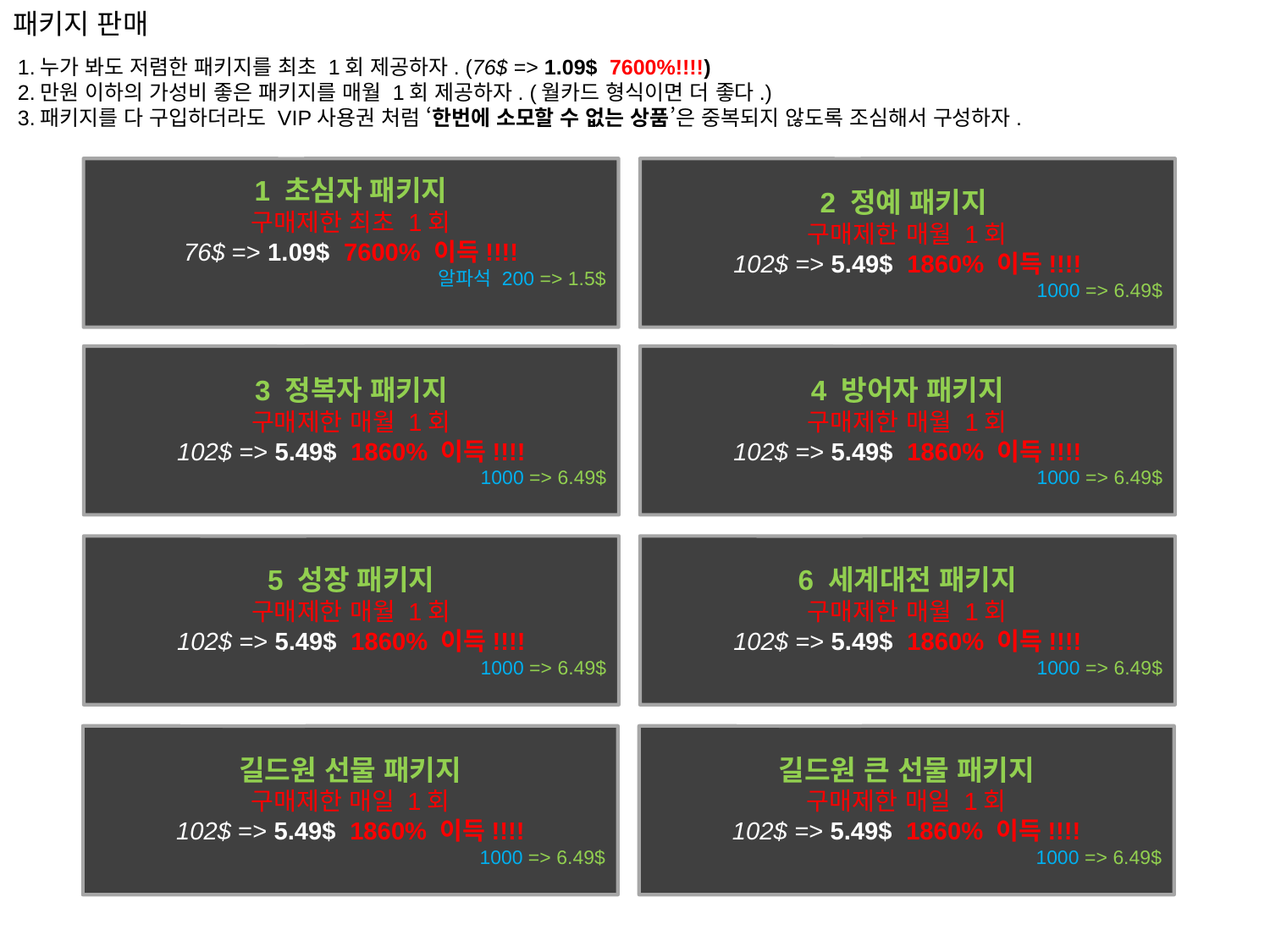

패키지 판매
1.누가 봐도 저렴한 패키지를 최초 1회 제공하자. (76$ => 1.09$  7600%!!!!)
2.만원 이하의 가성비 좋은 패키지를 매월 1회 제공하자. (월카드 형식이면 더 좋다.)
3.패키지를 다 구입하더라도 VIP사용권 처럼 ‘한번에 소모할 수 없는 상품’은 중복되지 않도록 조심해서 구성하자.
1 초심자 패키지
구매제한 최초 1회
76$ => 1.09$  7600% 이득!!!!
알파석 200 => 1.5$

2 정예 패키지
구매제한 매월 1회
102$ => 5.49$  1860% 이득!!!!
1000 => 6.49$
3 정복자 패키지
구매제한 매월 1회
102$ => 5.49$  1860% 이득!!!!
1000 => 6.49$
4 방어자 패키지
구매제한 매월 1회
102$ => 5.49$  1860% 이득!!!!
1000 => 6.49$
5 성장 패키지
구매제한 매월 1회
102$ => 5.49$  1860% 이득!!!!
1000 => 6.49$
6 세계대전 패키지
구매제한 매월 1회
102$ => 5.49$  1860% 이득!!!!
1000 => 6.49$
길드원 선물 패키지
구매제한 매일 1회
102$ => 5.49$  1860% 이득!!!!
1000 => 6.49$
길드원 큰 선물 패키지
구매제한 매일 1회
102$ => 5.49$  1860% 이득!!!!
1000 => 6.49$